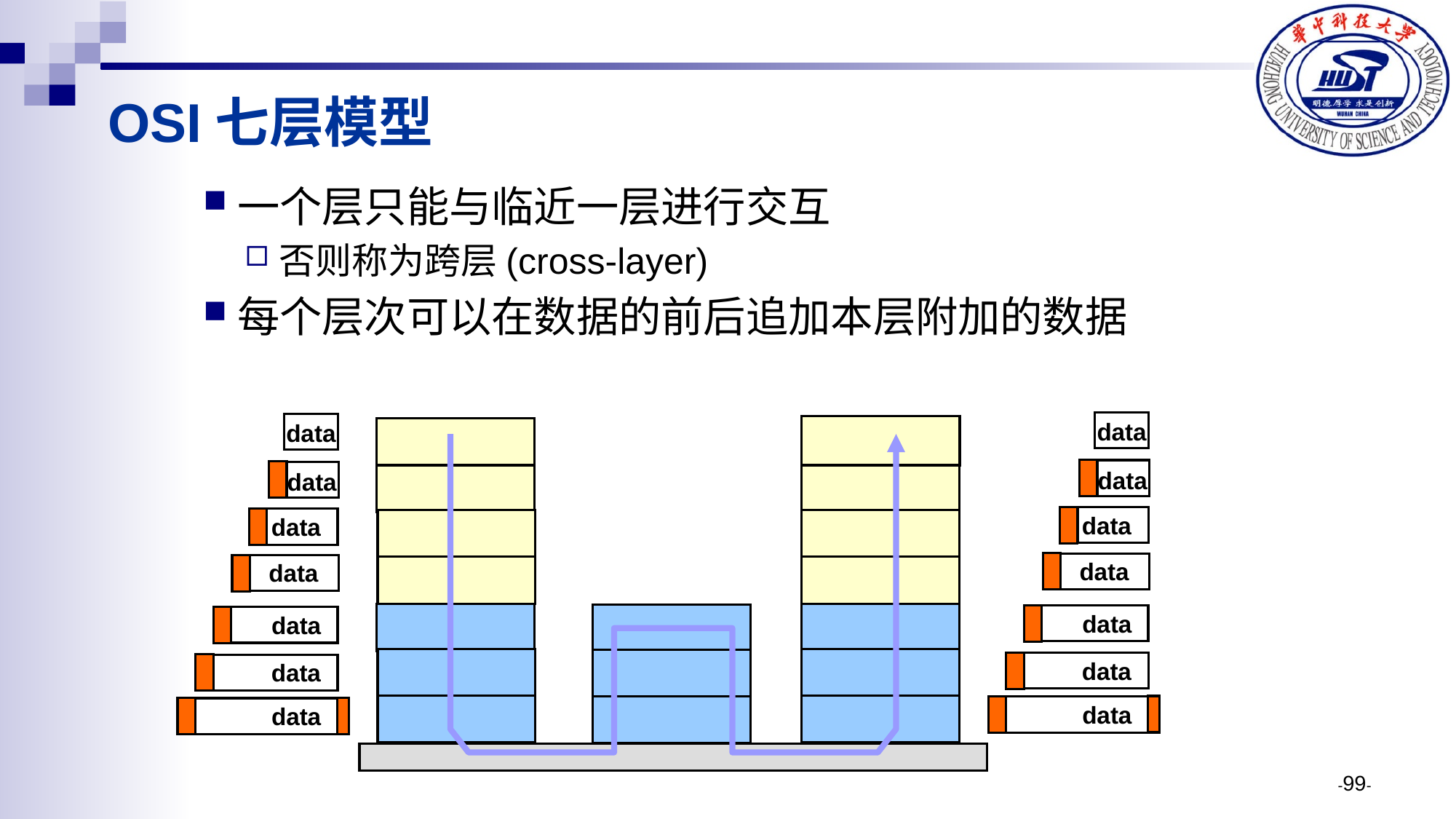

# OSI七层模型
一个层只能与临近一层进行交互
否则称为跨层(cross-layer)
每个层次可以在数据的前后追加本层附加的数据

data

data

data

data

data
data

data
data

data

data

data
data

data

data

-99-